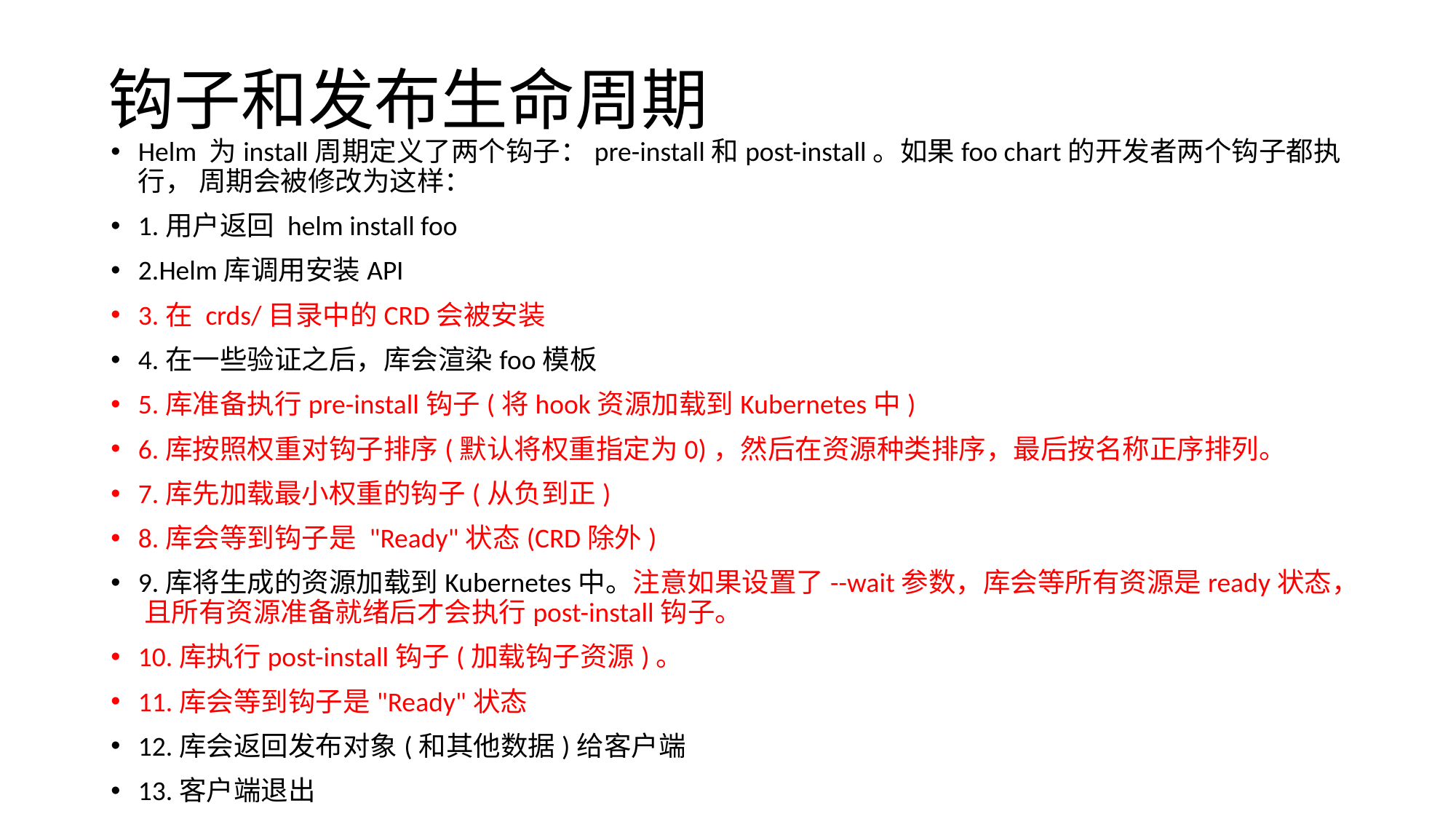

# 钩子和发布生命周期
Helm 为install周期定义了两个钩子：pre-install和post-install。如果foo chart的开发者两个钩子都执行， 周期会被修改为这样：
1.用户返回 helm install foo
2.Helm库调用安装API
3.在 crds/目录中的CRD会被安装
4.在一些验证之后，库会渲染foo模板
5.库准备执行pre-install钩子(将hook资源加载到Kubernetes中)
6.库按照权重对钩子排序(默认将权重指定为0)，然后在资源种类排序，最后按名称正序排列。
7.库先加载最小权重的钩子(从负到正)
8.库会等到钩子是 "Ready"状态(CRD除外)
9.库将生成的资源加载到Kubernetes中。注意如果设置了--wait参数，库会等所有资源是ready状态， 且所有资源准备就绪后才会执行post-install钩子。
10.库执行post-install钩子(加载钩子资源)。
11.库会等到钩子是"Ready"状态
12.库会返回发布对象(和其他数据)给客户端
13.客户端退出